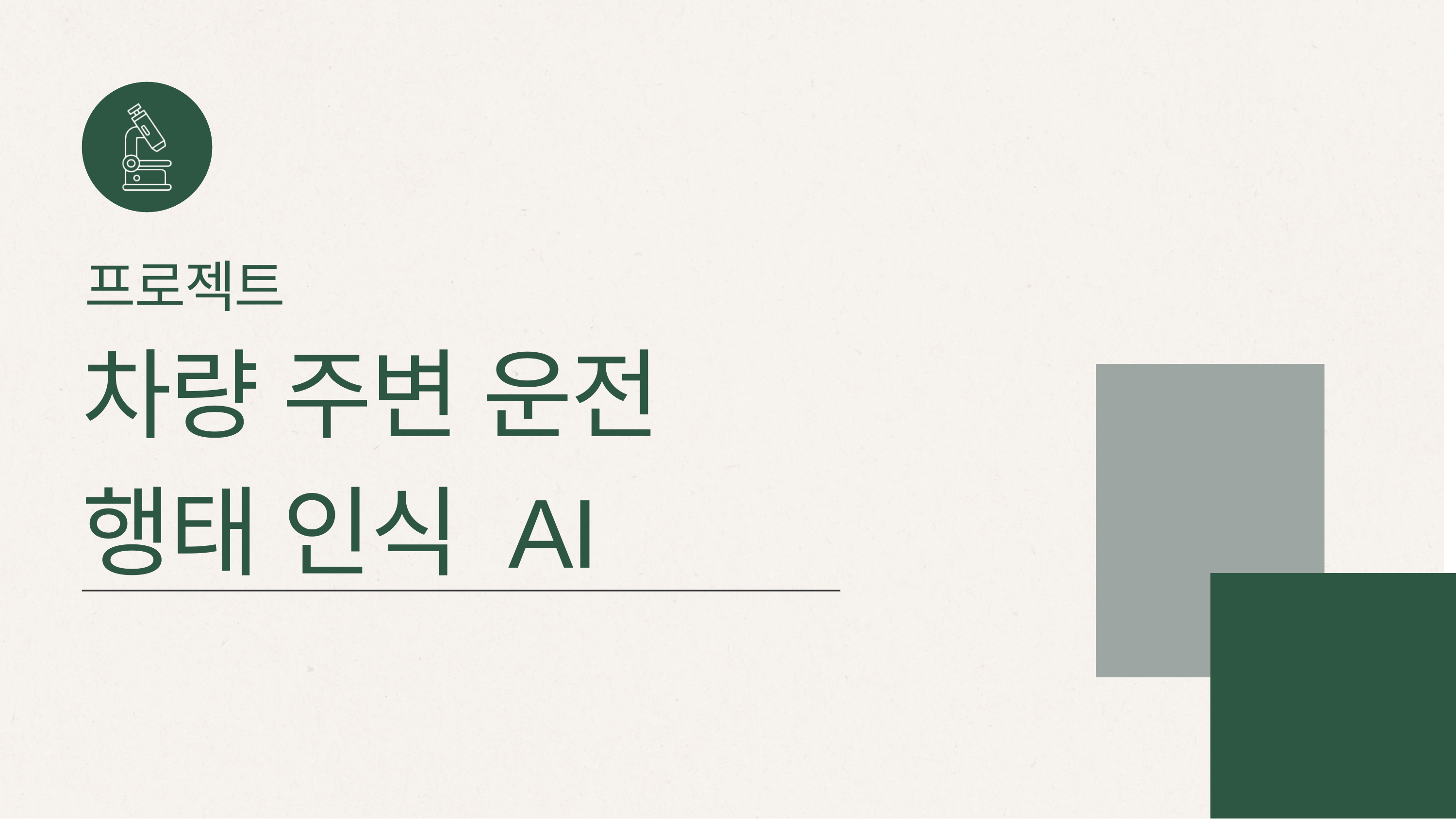

프로젝트
차량 주변 운전 행태 인식 AI